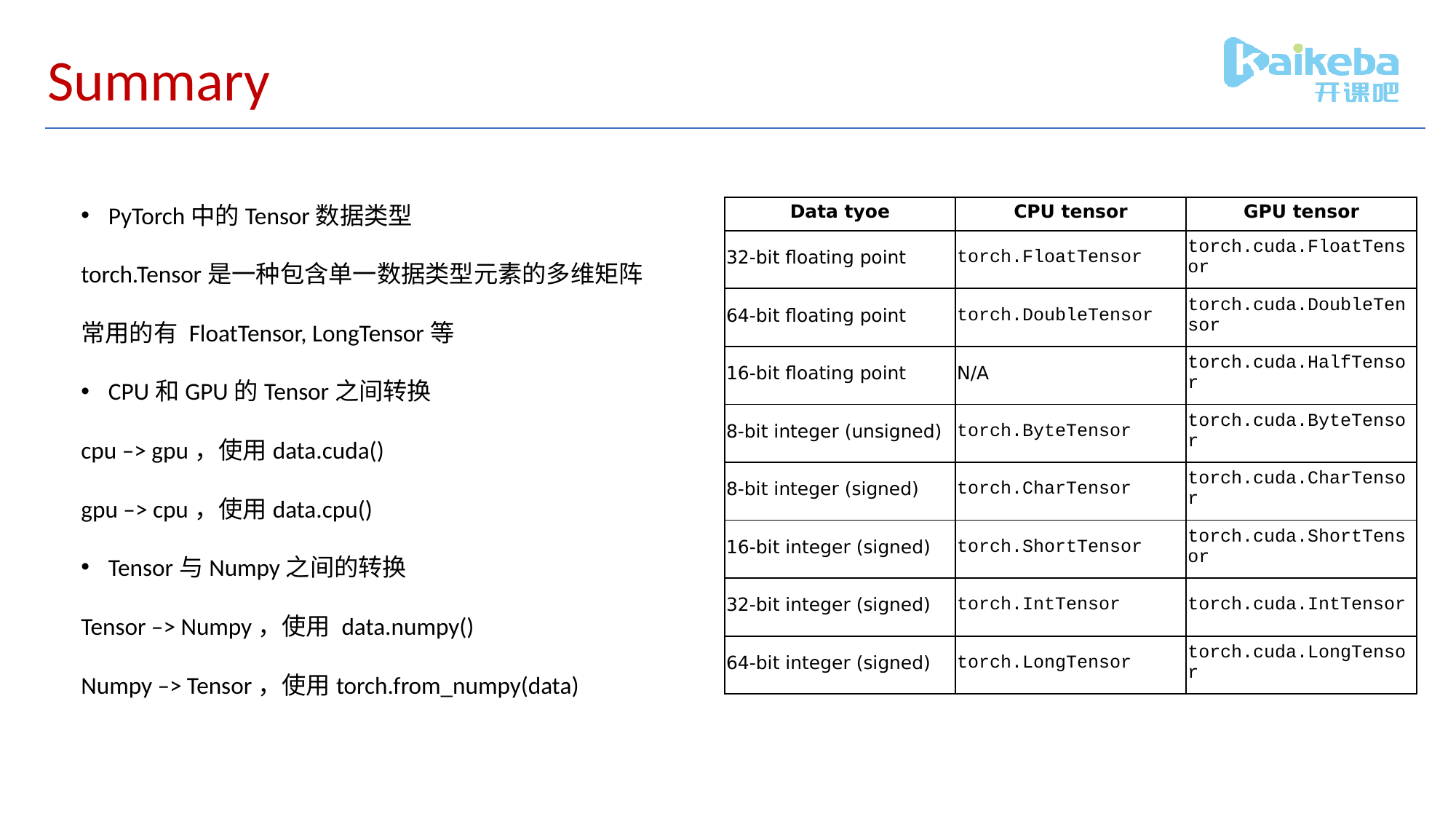

# Summary
PyTorch中的Tensor数据类型
torch.Tensor是一种包含单一数据类型元素的多维矩阵
常用的有 FloatTensor, LongTensor等
CPU和GPU的Tensor之间转换
cpu –> gpu，使用data.cuda()
gpu –> cpu，使用data.cpu()
Tensor与Numpy之间的转换
Tensor –> Numpy，使用 data.numpy()
Numpy –> Tensor，使用torch.from_numpy(data)
| Data tyoe | CPU tensor | GPU tensor |
| --- | --- | --- |
| 32-bit floating point | torch.FloatTensor | torch.cuda.FloatTensor |
| 64-bit floating point | torch.DoubleTensor | torch.cuda.DoubleTensor |
| 16-bit floating point | N/A | torch.cuda.HalfTensor |
| 8-bit integer (unsigned) | torch.ByteTensor | torch.cuda.ByteTensor |
| 8-bit integer (signed) | torch.CharTensor | torch.cuda.CharTensor |
| 16-bit integer (signed) | torch.ShortTensor | torch.cuda.ShortTensor |
| 32-bit integer (signed) | torch.IntTensor | torch.cuda.IntTensor |
| 64-bit integer (signed) | torch.LongTensor | torch.cuda.LongTensor |